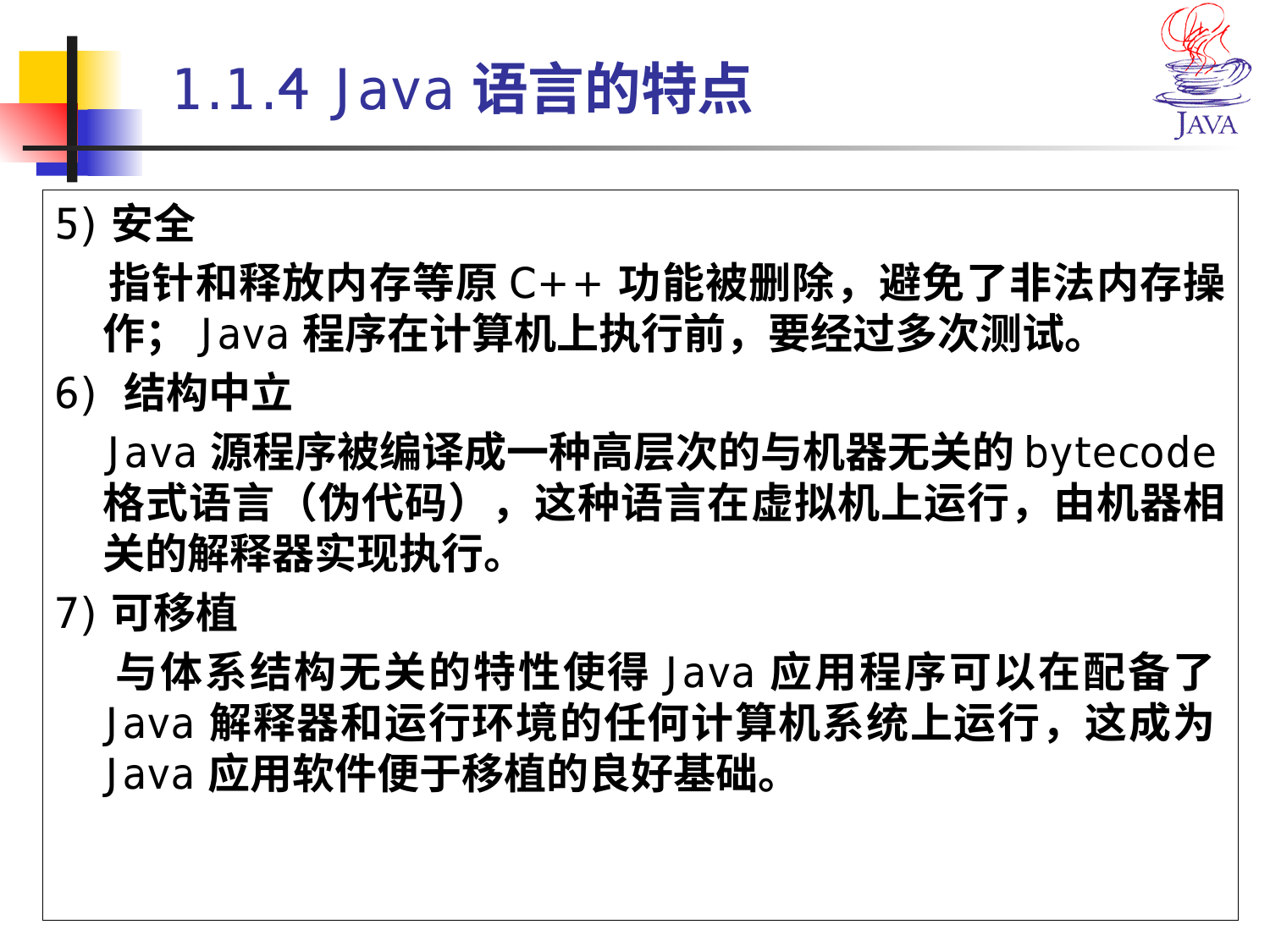

# 1.1.4 Java语言的特点
5)安全
    指针和释放内存等原C++功能被删除，避免了非法内存操作；Java程序在计算机上执行前，要经过多次测试。
6) 结构中立
    Java源程序被编译成一种高层次的与机器无关的bytecode格式语言（伪代码），这种语言在虚拟机上运行，由机器相关的解释器实现执行。
7)可移植
    与体系结构无关的特性使得Java应用程序可以在配备了Java解释器和运行环境的任何计算机系统上运行，这成为Java应用软件便于移植的良好基础。